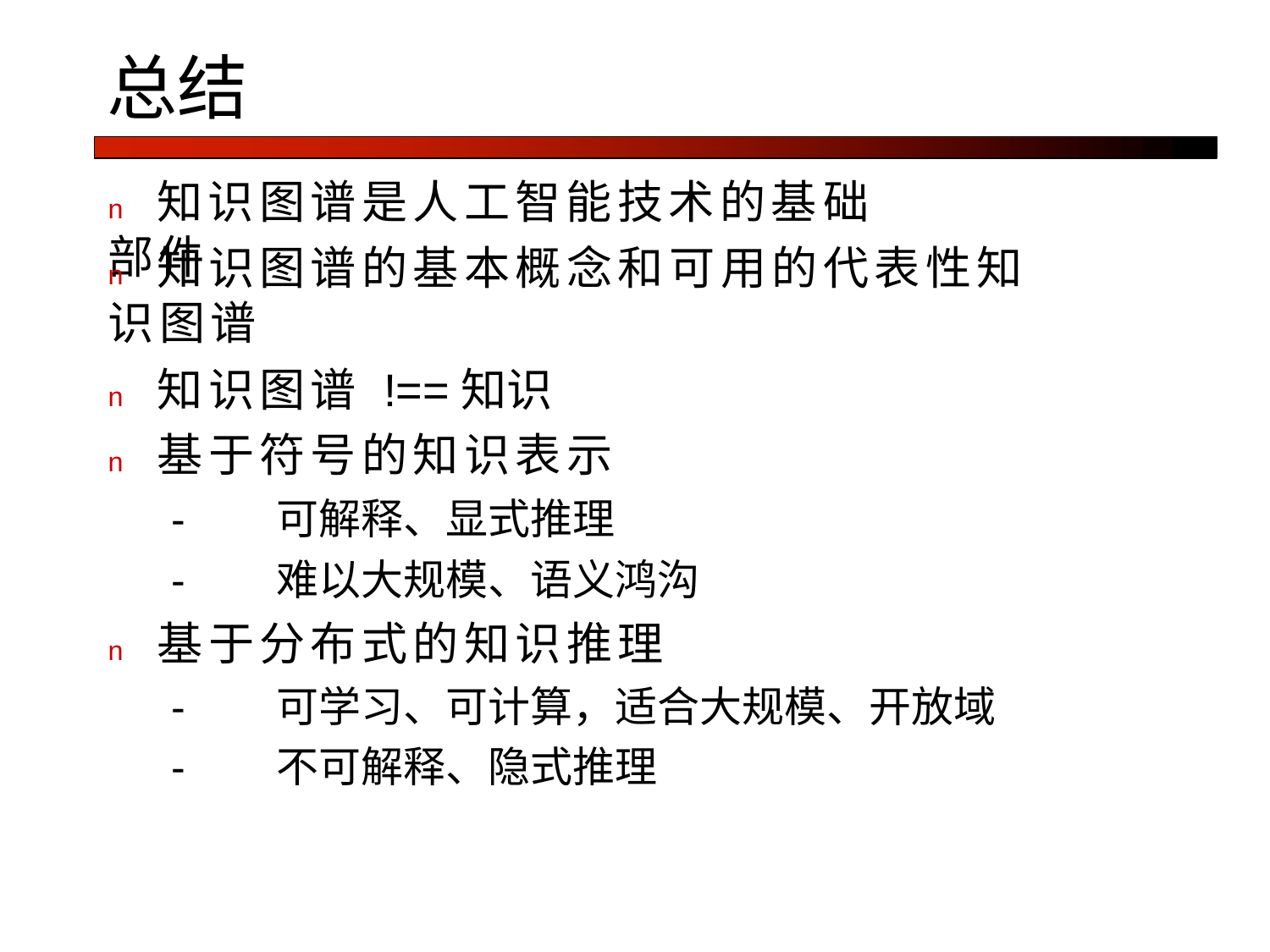

总结

n	知识图谱是人工智能技术的基础部件
n	知识图谱的基本概念和可用的代表性知识图谱

n	知识图谱 !==知识

n	基于符号的知识表示

-	可解释、显式推理

-	难以大规模、语义鸿沟

n	基于分布式的知识推理

-	可学习、可计算，适合大规模、开放域

-	不可解释、隐式推理